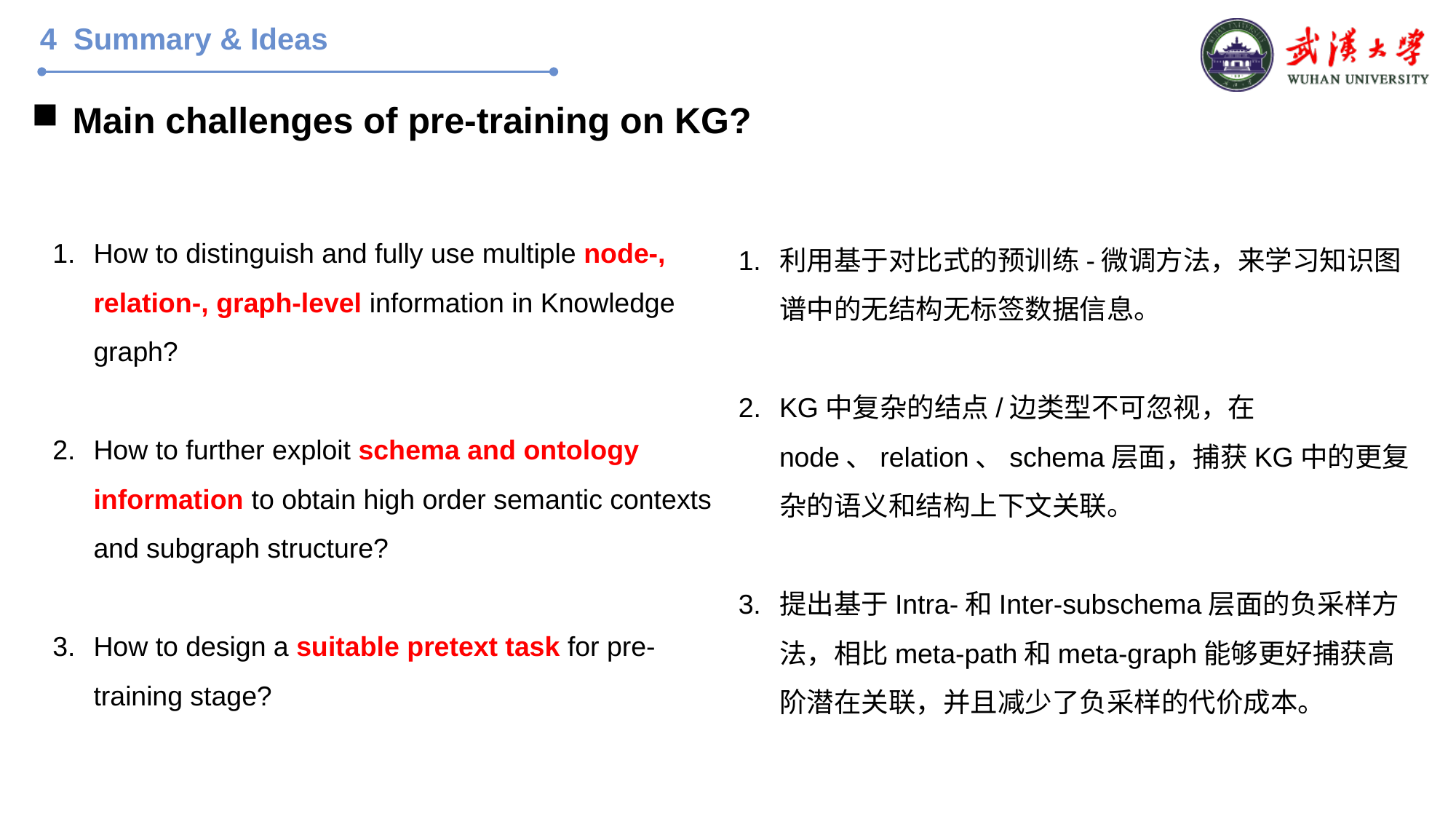

# 4  Summary & Ideas
Main challenges of pre-training on KG?
How to distinguish and fully use multiple node-, relation-, graph-level information in Knowledge graph?

How to further exploit schema and ontology information to obtain high order semantic contexts and subgraph structure?

How to design a suitable pretext task for pre-training stage?
利用基于对比式的预训练-微调方法，来学习知识图谱中的无结构无标签数据信息。

KG中复杂的结点/边类型不可忽视，在node、relation、schema层面，捕获KG中的更复杂的语义和结构上下文关联。

提出基于Intra-和Inter-subschema层面的负采样方法，相比meta-path和meta-graph能够更好捕获高阶潜在关联，并且减少了负采样的代价成本。